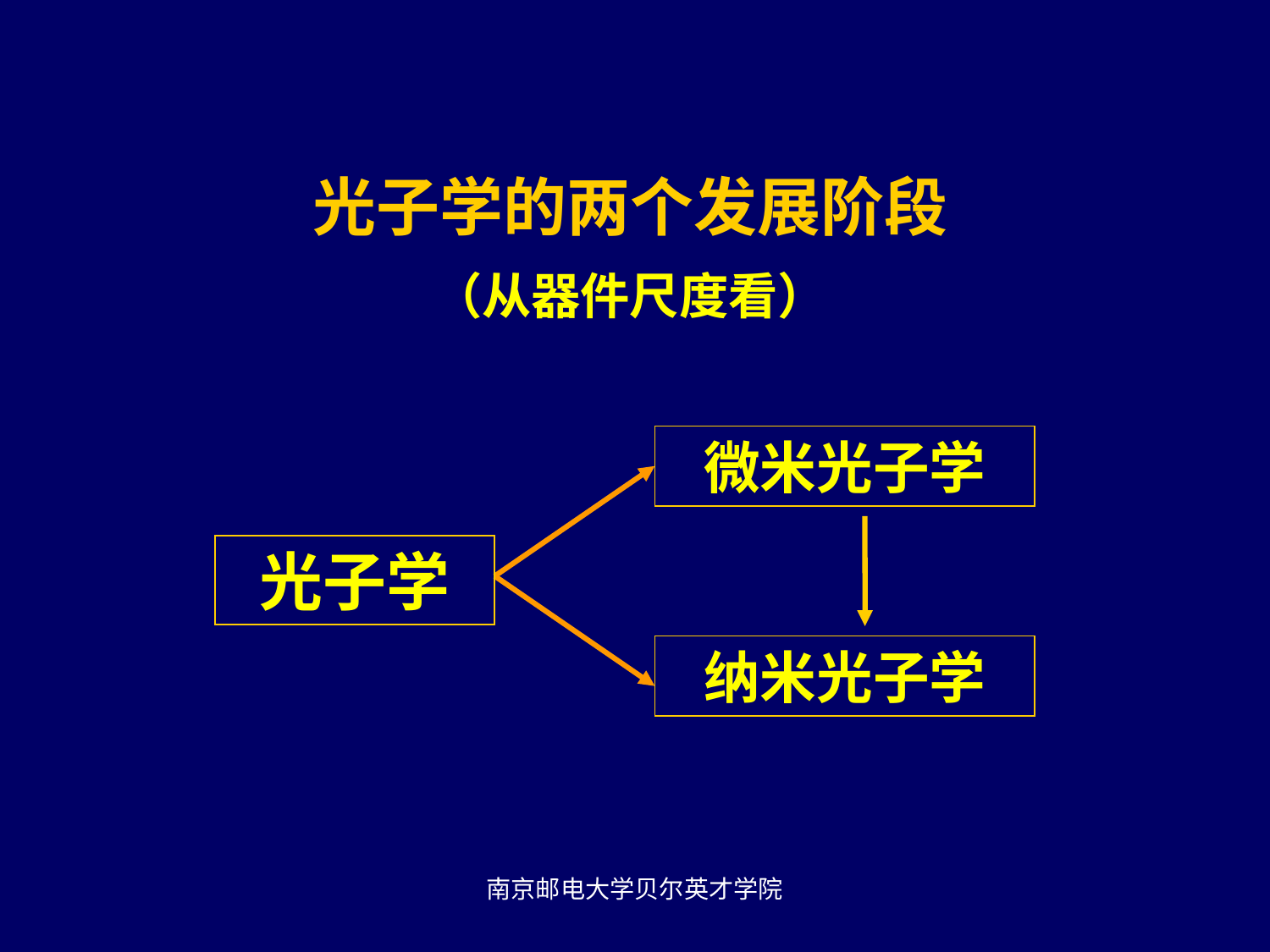

光子学的两个发展阶段
（从器件尺度看）
微米光子学

光子学

纳米光子学

南京邮电大学贝尔英才学院
35